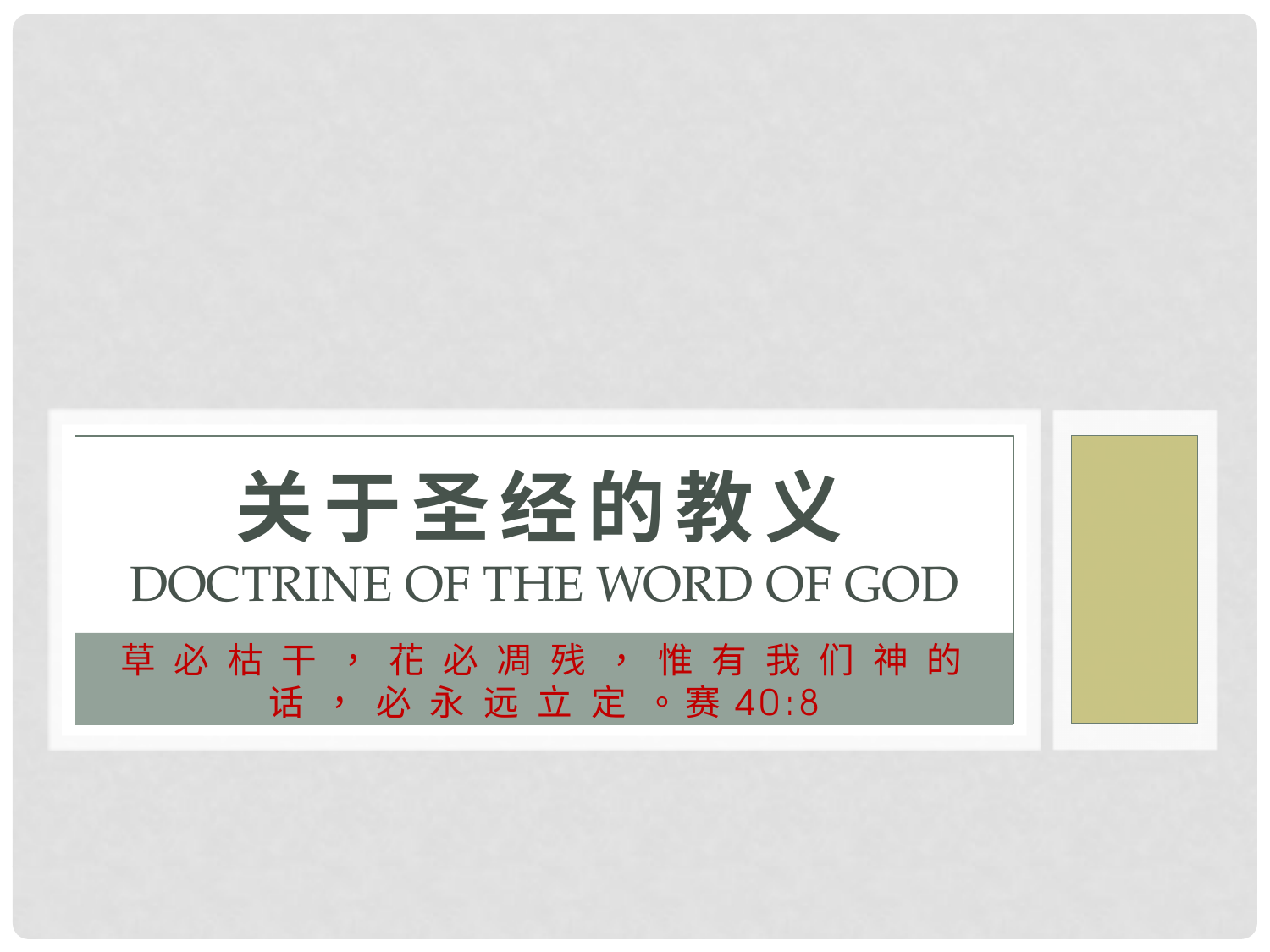

# 关于圣经的教义 Doctrine of the word of god
草 必 枯 干 ， 花 必 凋 残 ， 惟 有 我 们 神 的 话 ， 必 永 远 立 定 。赛40:8